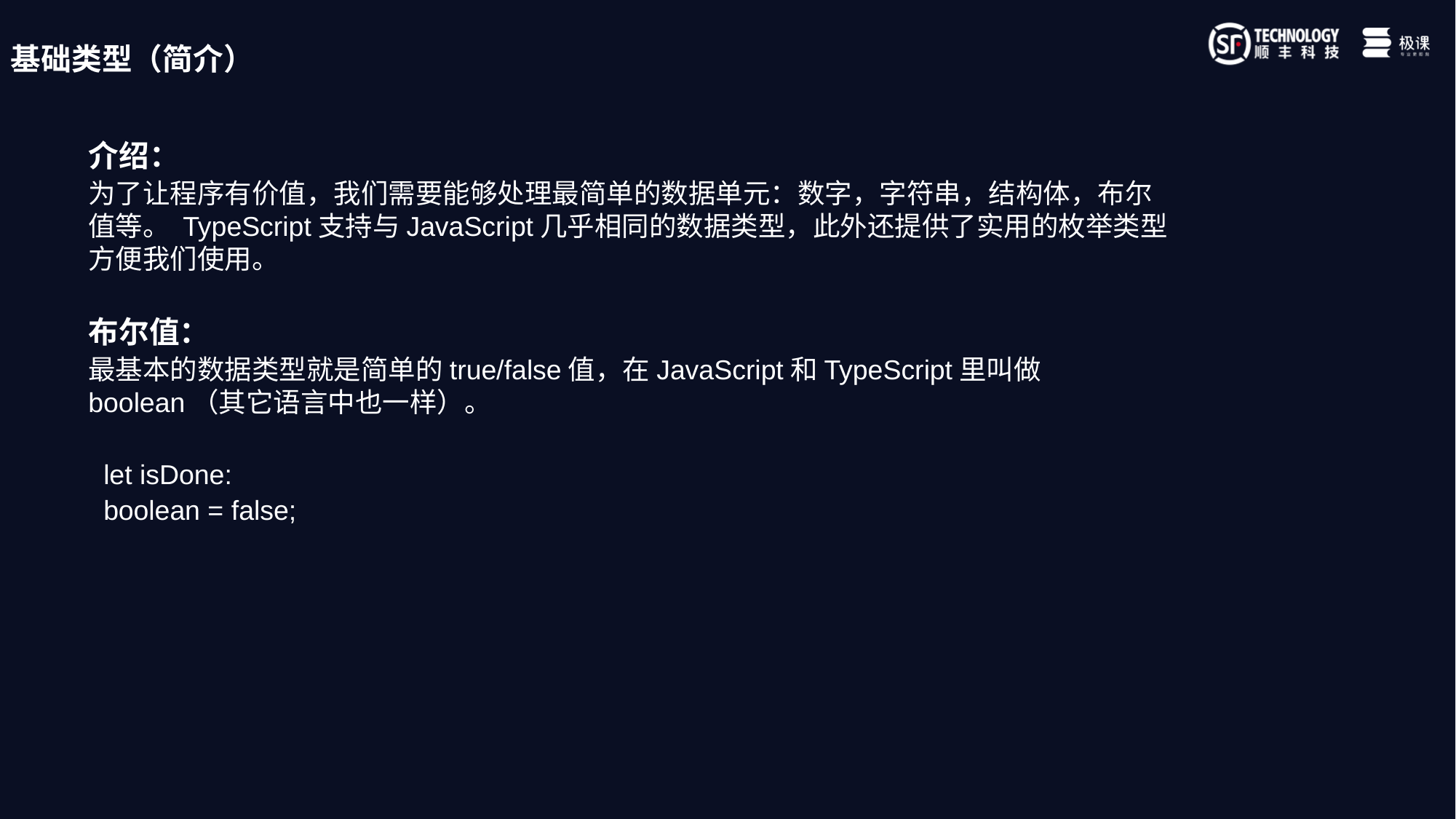

基础类型（简介）
介绍：
为了让程序有价值，我们需要能够处理最简单的数据单元：数字，字符串，结构体，布尔值等。 TypeScript支持与JavaScript几乎相同的数据类型，此外还提供了实用的枚举类型方便我们使用。

布尔值：
最基本的数据类型就是简单的true/false值，在JavaScript和TypeScript里叫做boolean（其它语言中也一样）。

  let isDone:
  boolean = false;